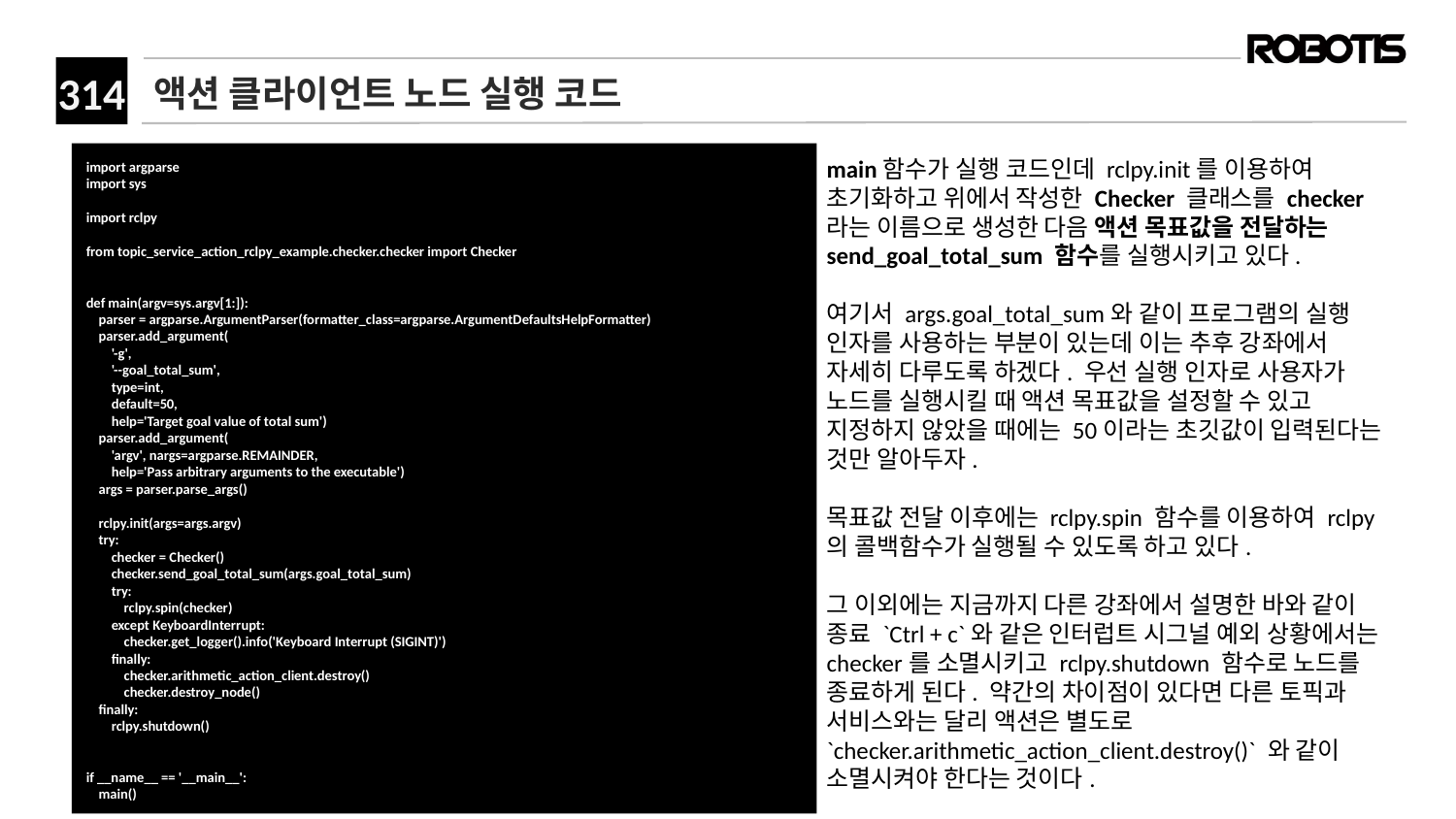

# 액션 클라이언트 노드 실행 코드

import argparse
import sys

import rclpy

from topic_service_action_rclpy_example.checker.checker import Checker

def main(argv=sys.argv[1:]):
    parser = argparse.ArgumentParser(formatter_class=argparse.ArgumentDefaultsHelpFormatter)
    parser.add_argument(
        '-g',
        '--goal_total_sum',
        type=int,
        default=50,
        help='Target goal value of total sum')
    parser.add_argument(
        'argv', nargs=argparse.REMAINDER,
        help='Pass arbitrary arguments to the executable')
    args = parser.parse_args()

    rclpy.init(args=args.argv)
    try:
        checker = Checker()
        checker.send_goal_total_sum(args.goal_total_sum)
        try:
            rclpy.spin(checker)
        except KeyboardInterrupt:
            checker.get_logger().info('Keyboard Interrupt (SIGINT)')
        finally:
            checker.arithmetic_action_client.destroy()
            checker.destroy_node()
    finally:
        rclpy.shutdown()

if __name__ == '__main__':
    main()

​main함수가 실행 코드인데 rclpy.init를 이용하여 초기화하고 위에서 작성한 Checker 클래스를 checker라는 이름으로 생성한 다음 액션 목표값을 전달하는 send_goal_total_sum 함수를 실행시키고 있다.

여기서 args.goal_total_sum와 같이 프로그램의 실행 인자를 사용하는 부분이 있는데 이는 추후 강좌에서 자세히 다루도록 하겠다. 우선 실행 인자로 사용자가 노드를 실행시킬 때 액션 목표값을 설정할 수 있고 지정하지 않았을 때에는 50이라는 초깃값이 입력된다는 것만 알아두자.

목표값 전달 이후에는 rclpy.spin 함수를 이용하여 rclpy의 콜백함수가 실행될 수 있도록 하고 있다.

그 이외에는 지금까지 다른 강좌에서 설명한 바와 같이 종료 `Ctrl + c`와 같은 인터럽트 시그널 예외 상황에서는 checker를 소멸시키고 rclpy.shutdown 함수로 노드를 종료하게 된다. 약간의 차이점이 있다면 다른 토픽과 서비스와는 달리 액션은 별도로 `checker.arithmetic_action_client.destroy()` 와 같이 소멸시켜야 한다는 것이다.